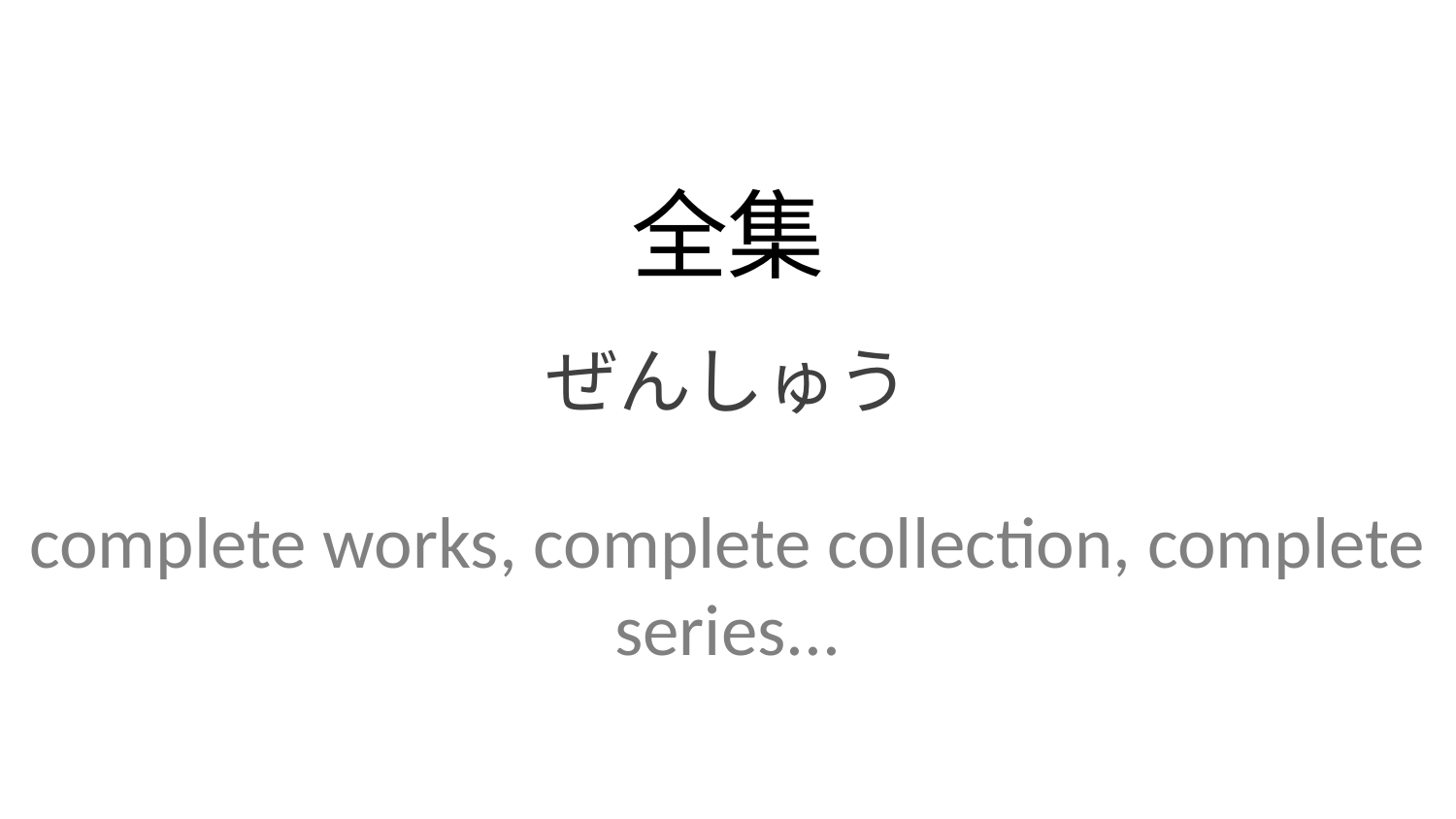

全集

ぜんしゅう
complete works, complete collection, complete series...